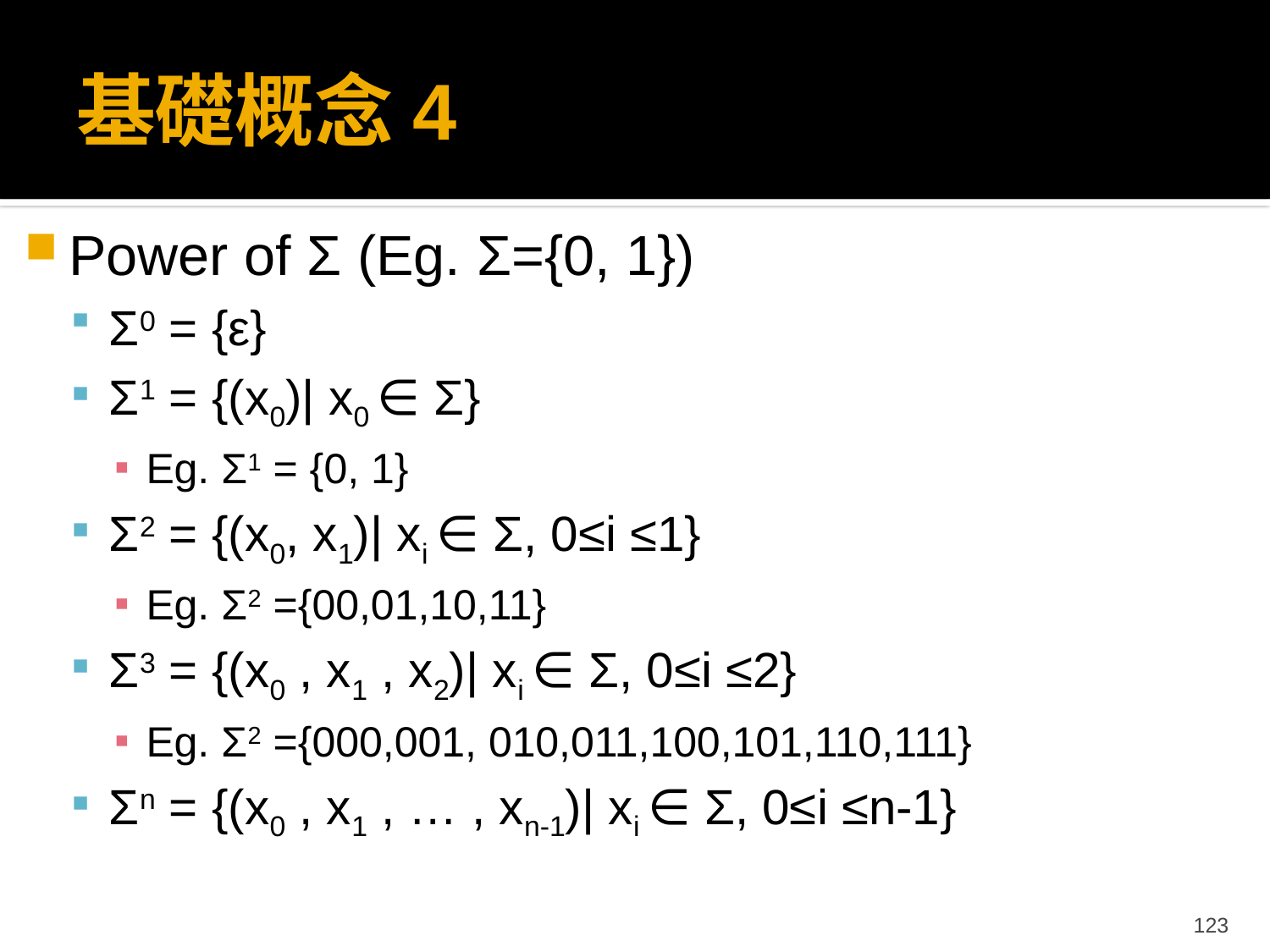

# 基礎概念4
Power of Σ (Eg. Σ={0, 1})
Σ0 = {ε}
Σ1 = {(x0)| x0 ∈ Σ}
Eg. Σ1 = {0, 1}
Σ2 = {(x0, x1)| xi ∈ Σ, 0≤i ≤1}
Eg. Σ2 ={00,01,10,11}
Σ3 = {(x0 , x1 , x2)| xi ∈ Σ, 0≤i ≤2}
Eg. Σ2 ={000,001, 010,011,100,101,110,111}
Σn = {(x0 , x1 , … , xn-1)| xi ∈ Σ, 0≤i ≤n-1}
123